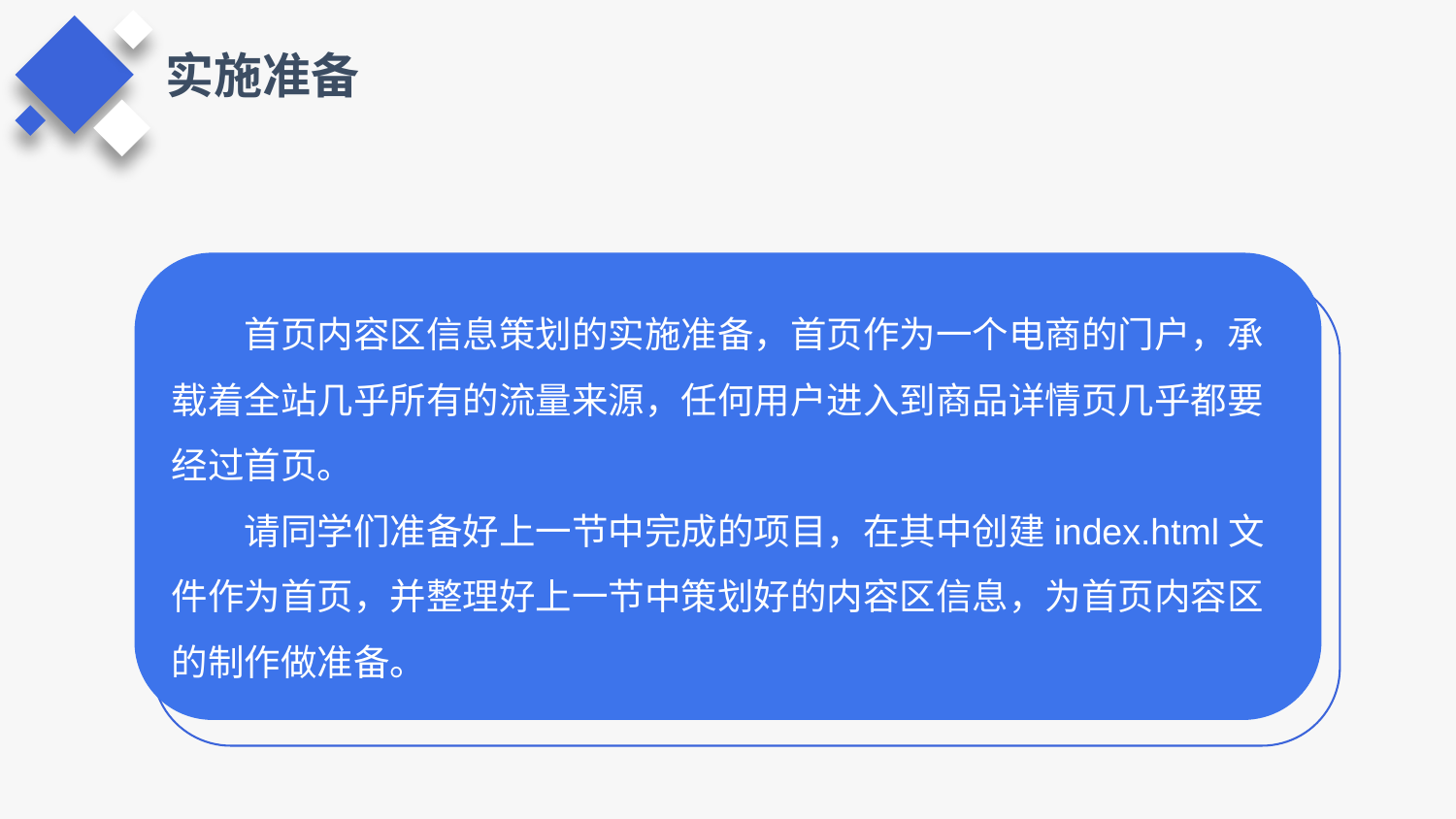

实施准备

首页内容区信息策划的实施准备，首页作为一个电商的门户，承载着全站几乎所有的流量来源，任何用户进入到商品详情页几乎都要经过首页。
请同学们准备好上一节中完成的项目，在其中创建index.html文件作为首页，并整理好上一节中策划好的内容区信息，为首页内容区的制作做准备。